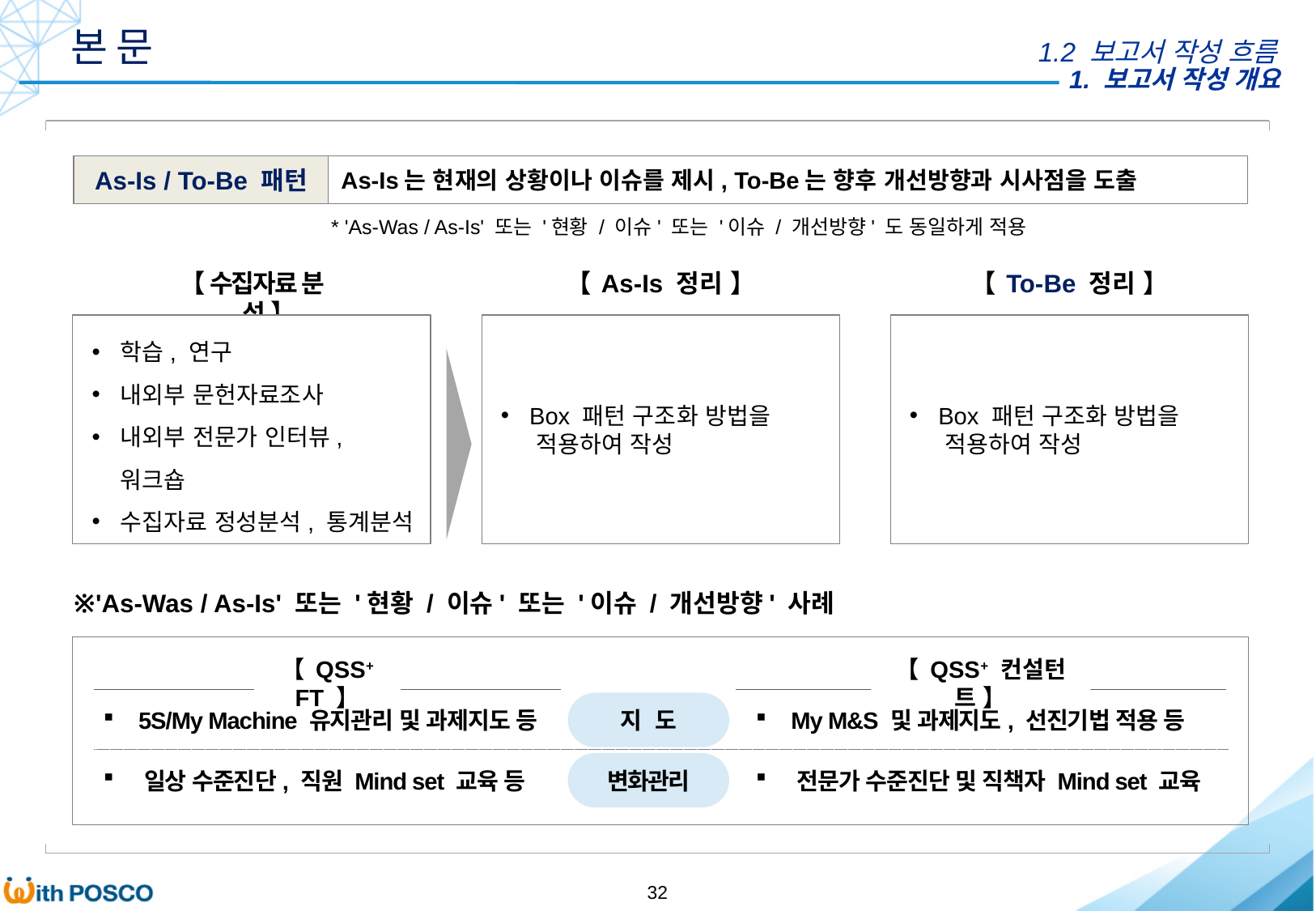

본 문
1.2 보고서 작성 흐름
As-Is / To-Be 패턴
As-Is는 현재의 상황이나 이슈를 제시, To-Be는 향후 개선방향과 시사점을 도출
* 'As-Was / As-Is' 또는 '현황 / 이슈' 또는 '이슈 / 개선방향' 도 동일하게 적용
【 수집자료 분석 】
【 As-Is 정리 】
【 To-Be 정리 】
학습, 연구
내외부 문헌자료조사
내외부 전문가 인터뷰, 워크숍
수집자료 정성분석, 통계분석
Box 패턴 구조화 방법을
 적용하여 작성
Box 패턴 구조화 방법을
 적용하여 작성

※ 'As-Was / As-Is' 또는 '현황 / 이슈' 또는 '이슈 / 개선방향' 사례

【 QSS+ FT 】
【 QSS+ 컨설턴트 】
 5S/My Machine 유지관리 및 과제지도 등
지  도
 My M&S 및 과제지도, 선진기법 적용 등
 일상 수준진단, 직원 Mind set 교육 등
변화관리
 전문가 수준진단 및 직책자 Mind set 교육